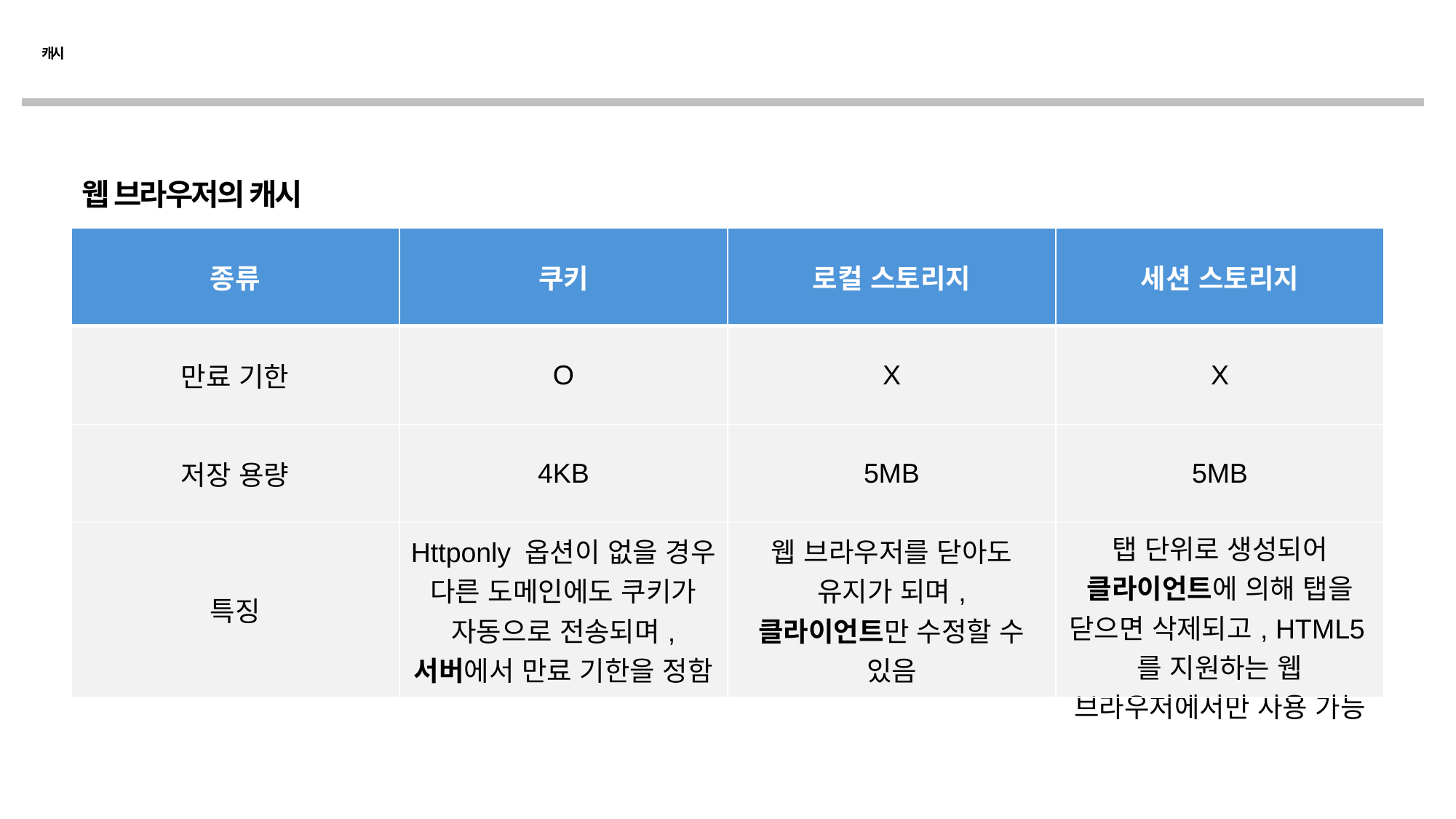

# 캐시
웹 브라우저의 캐시

| 종류 | 쿠키 | 로컬 스토리지 | 세션 스토리지 |
| --- | --- | --- | --- |
| 만료 기한 | O | X | X |
| 저장 용량 | 4KB | 5MB | 5MB |
| 특징 | Httponly 옵션이 없을 경우 다른 도메인에도 쿠키가 자동으로 전송되며, 서버에서 만료 기한을 정함 | 웹 브라우저를 닫아도 유지가 되며, 클라이언트만 수정할 수 있음 | 탭 단위로 생성되어 클라이언트에 의해 탭을 닫으면 삭제되고, HTML5를 지원하는 웹 브라우저에서만 사용 가능 |